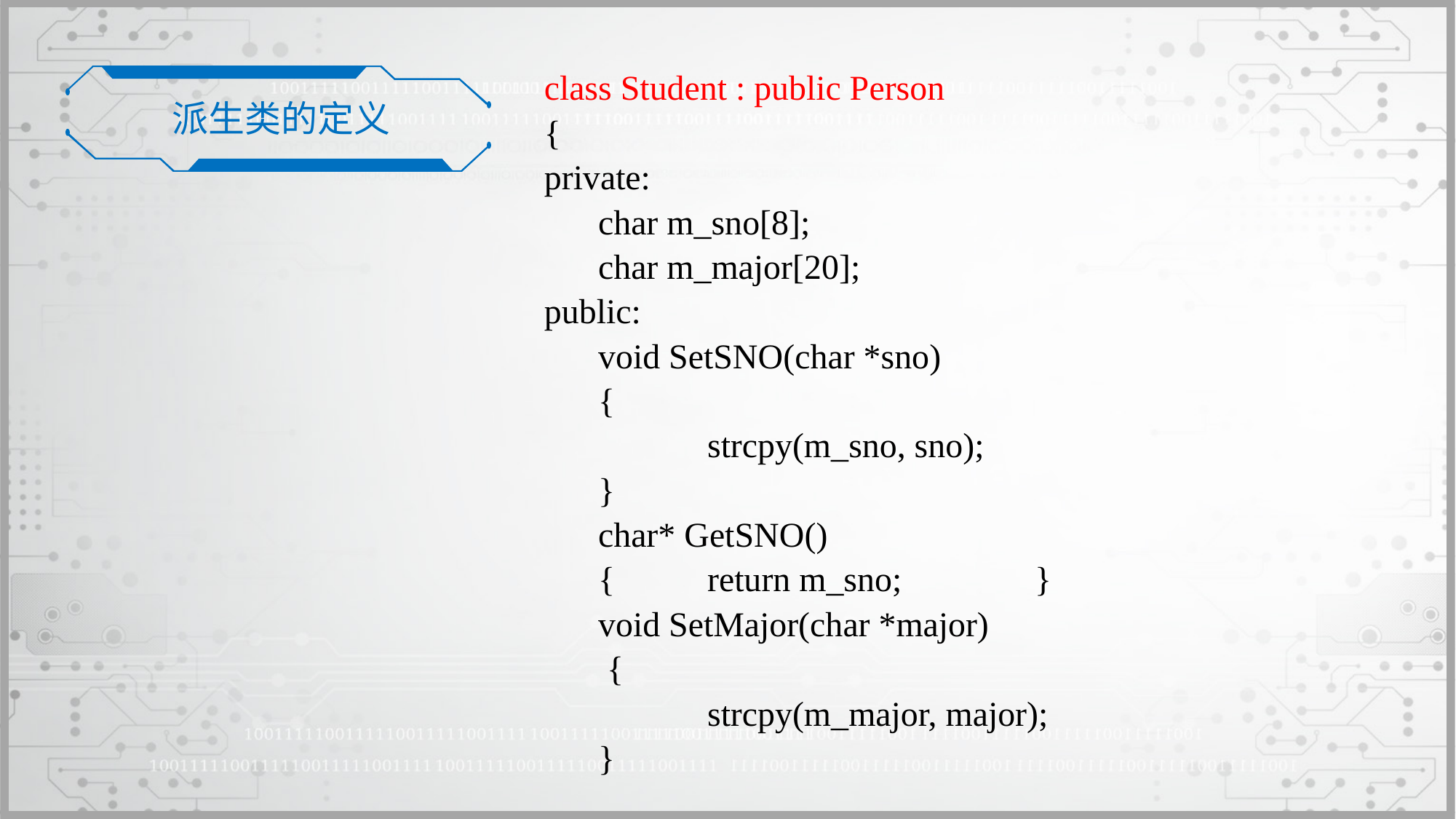

派生类的定义
class Student : public Person
{
private:
	char m_sno[8];
	char m_major[20];
public:
	void SetSNO(char *sno)
	{
		strcpy(m_sno, sno);
	}
	char* GetSNO()
	{ 	return m_sno; 		}
	void SetMajor(char *major)
	 {
		strcpy(m_major, major);
	}